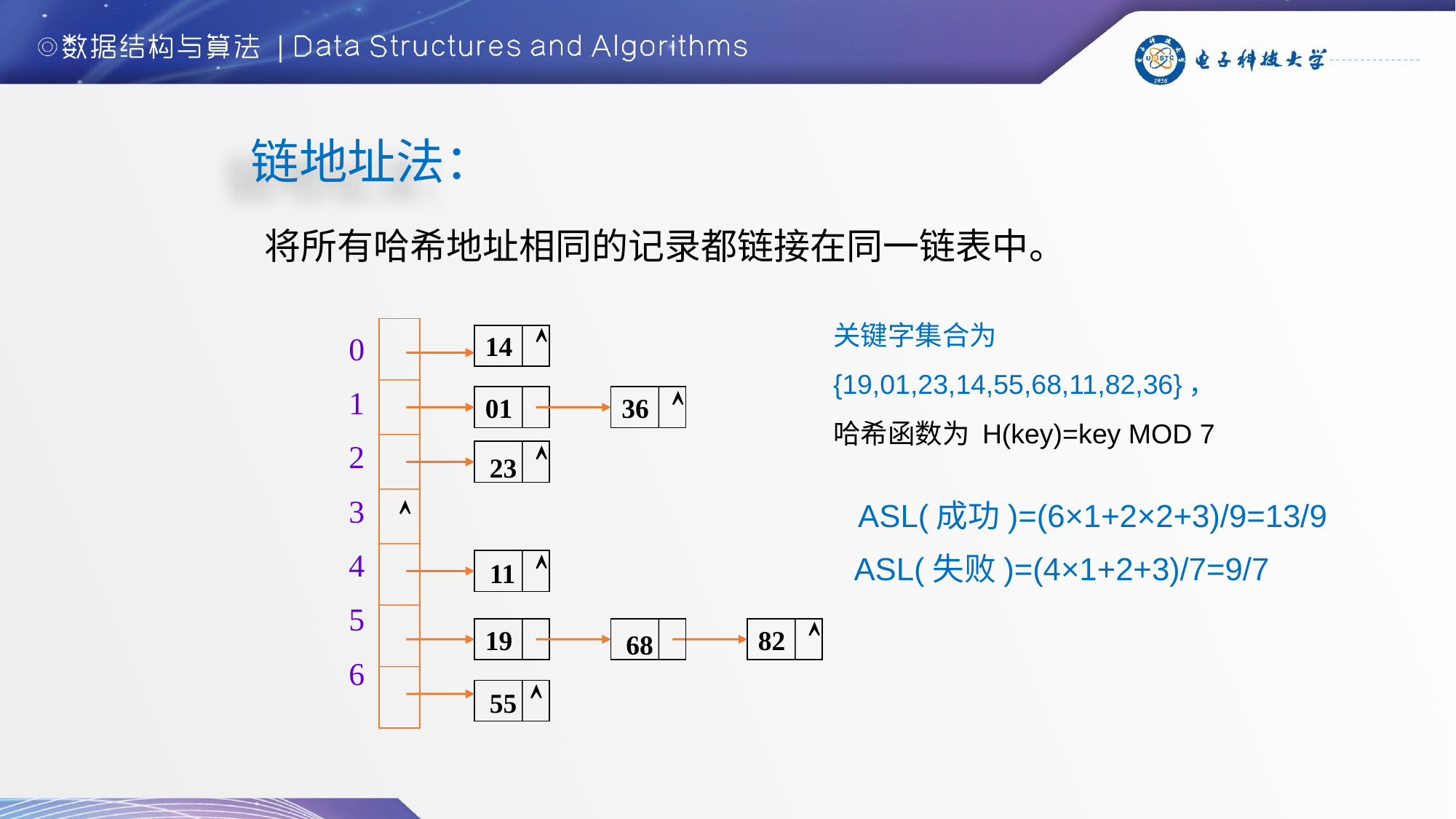

链地址法：
将所有哈希地址相同的记录都链接在同一链表中。
关键字集合为
{19,01,23,14,55,68,11,82,36}，
哈希函数为 H(key)=key MOD 7

0
1
2
3
4
5
6

∧
14

∧
01

36

∧

23

∧
ASL(成功)=(6×1+2×2+3)/9=13/9
ASL(失败)=(4×1+2+3)/7=9/7
∧

11

∧
19

82

68

∧

55